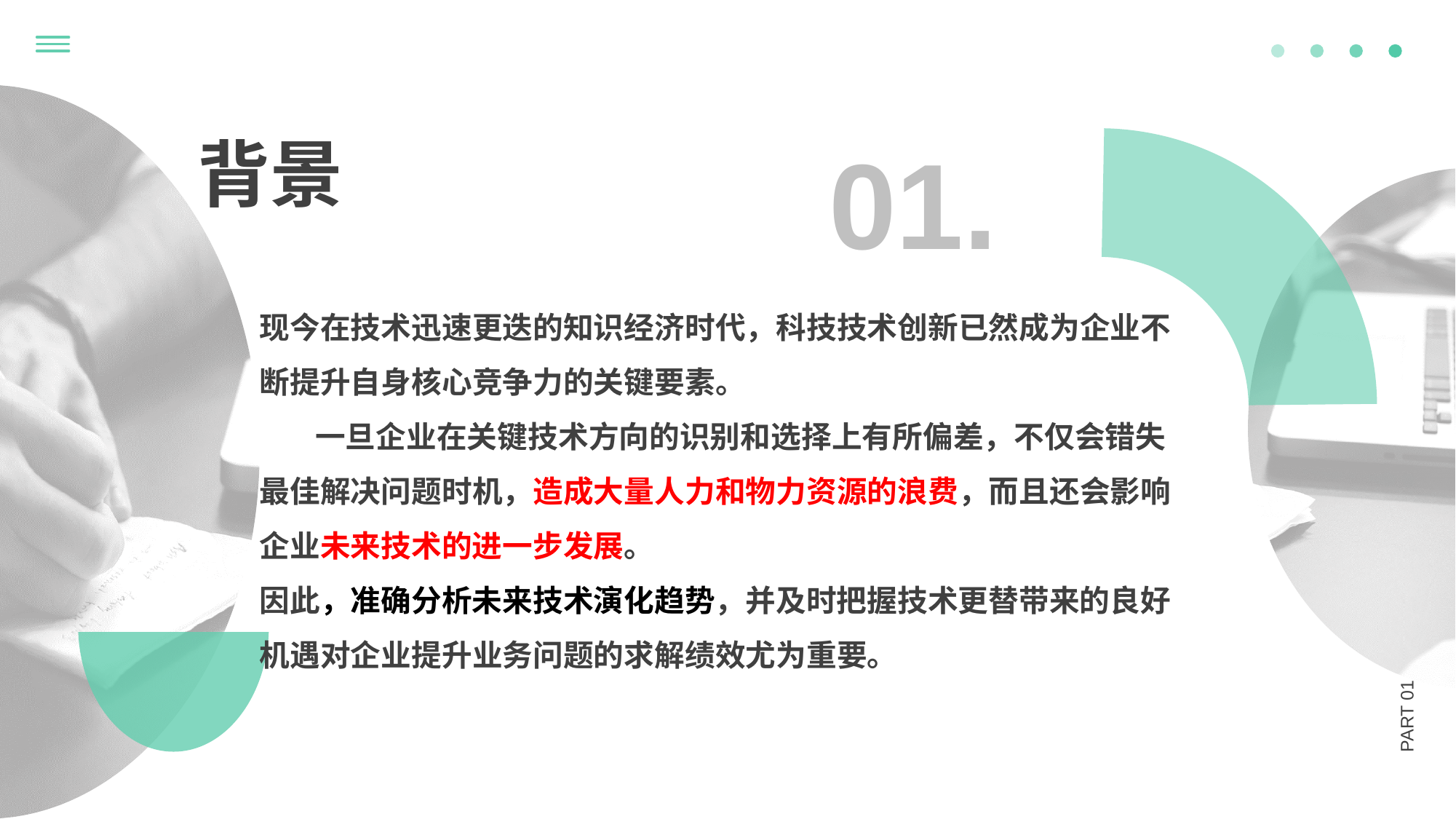

背景
01.

现今在技术迅速更迭的知识经济时代，科技技术创新已然成为企业不断提升自身核心竞争力的关键要素。
       一旦企业在关键技术方向的识别和选择上有所偏差，不仅会错失最佳解决问题时机，造成大量人力和物力资源的浪费，而且还会影响企业未来技术的进一步发展。
因此，准确分析未来技术演化趋势，并及时把握技术更替带来的良好机遇对企业提升业务问题的求解绩效尤为重要。

PART 01